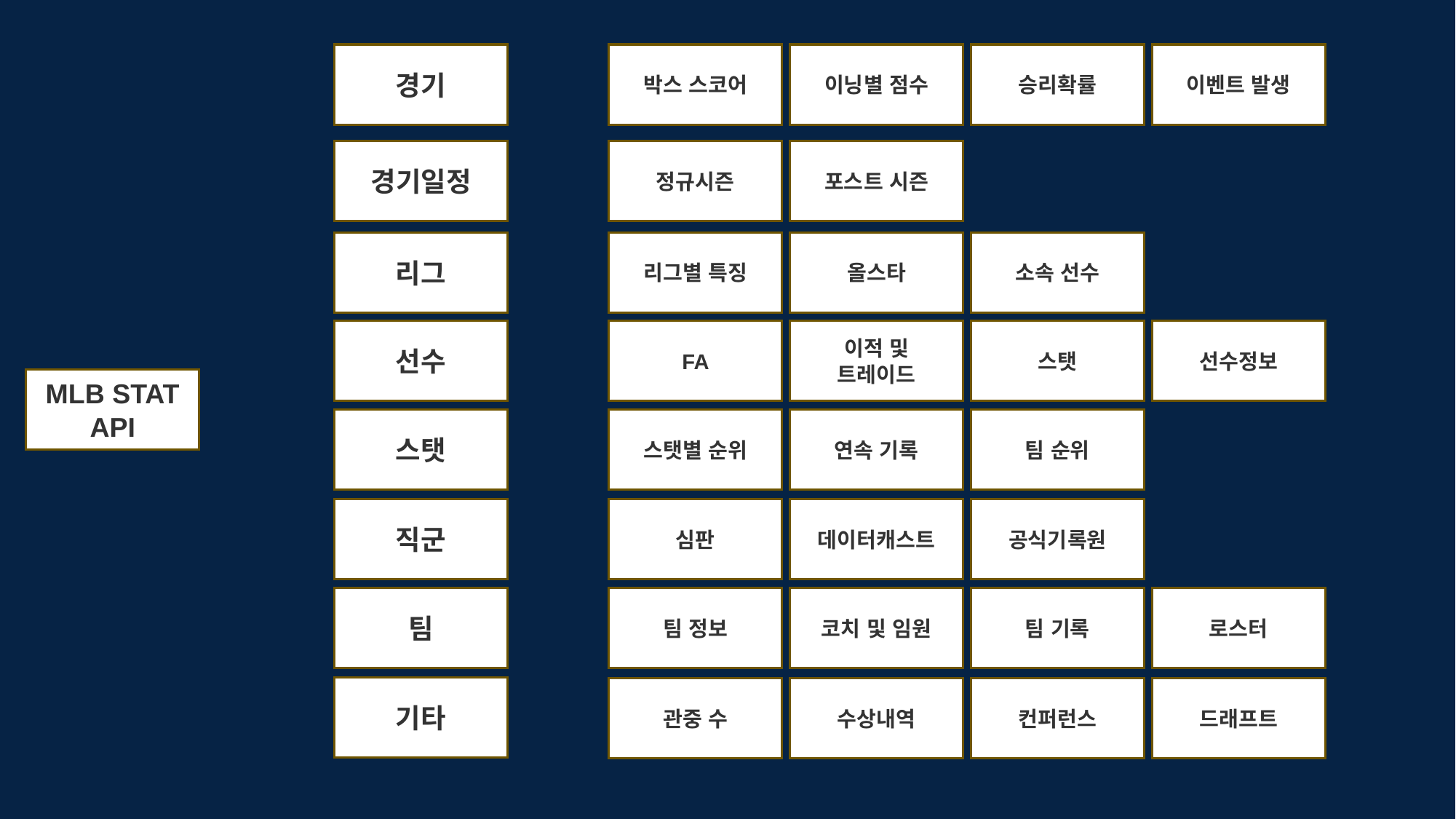

경기
박스 스코어
이닝별 점수
승리확률
이벤트 발생
경기일정
정규시즌
포스트 시즌
리그
리그별 특징
올스타
소속 선수
선수
FA
이적 및
트레이드
스탯
선수정보
MLB STAT API
스탯별 순위
연속 기록
팀 순위
스탯
직군
심판
데이터캐스트
공식기록원
팀
팀 정보
코치 및 임원
팀 기록
로스터
기타
관중 수
수상내역
컨퍼런스
드래프트